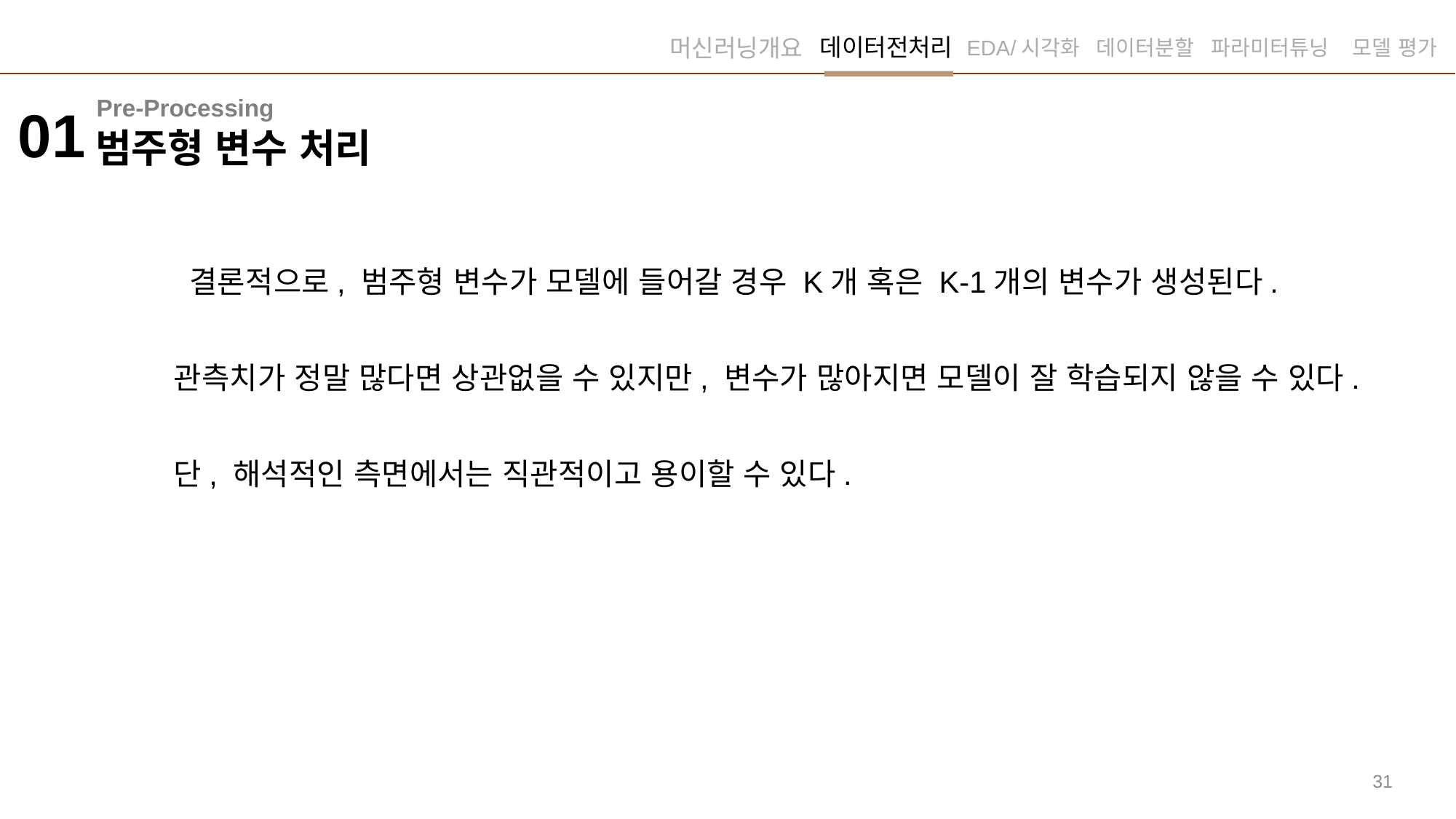

데이터전처리
머신러닝개요
EDA/시각화
데이터분할
파라미터튜닝
모델 평가

Pre-Processing
01
범주형 변수 처리
 결론적으로, 범주형 변수가 모델에 들어갈 경우 K개 혹은 K-1개의 변수가 생성된다.

관측치가 정말 많다면 상관없을 수 있지만, 변수가 많아지면 모델이 잘 학습되지 않을 수 있다.

단, 해석적인 측면에서는 직관적이고 용이할 수 있다.

31